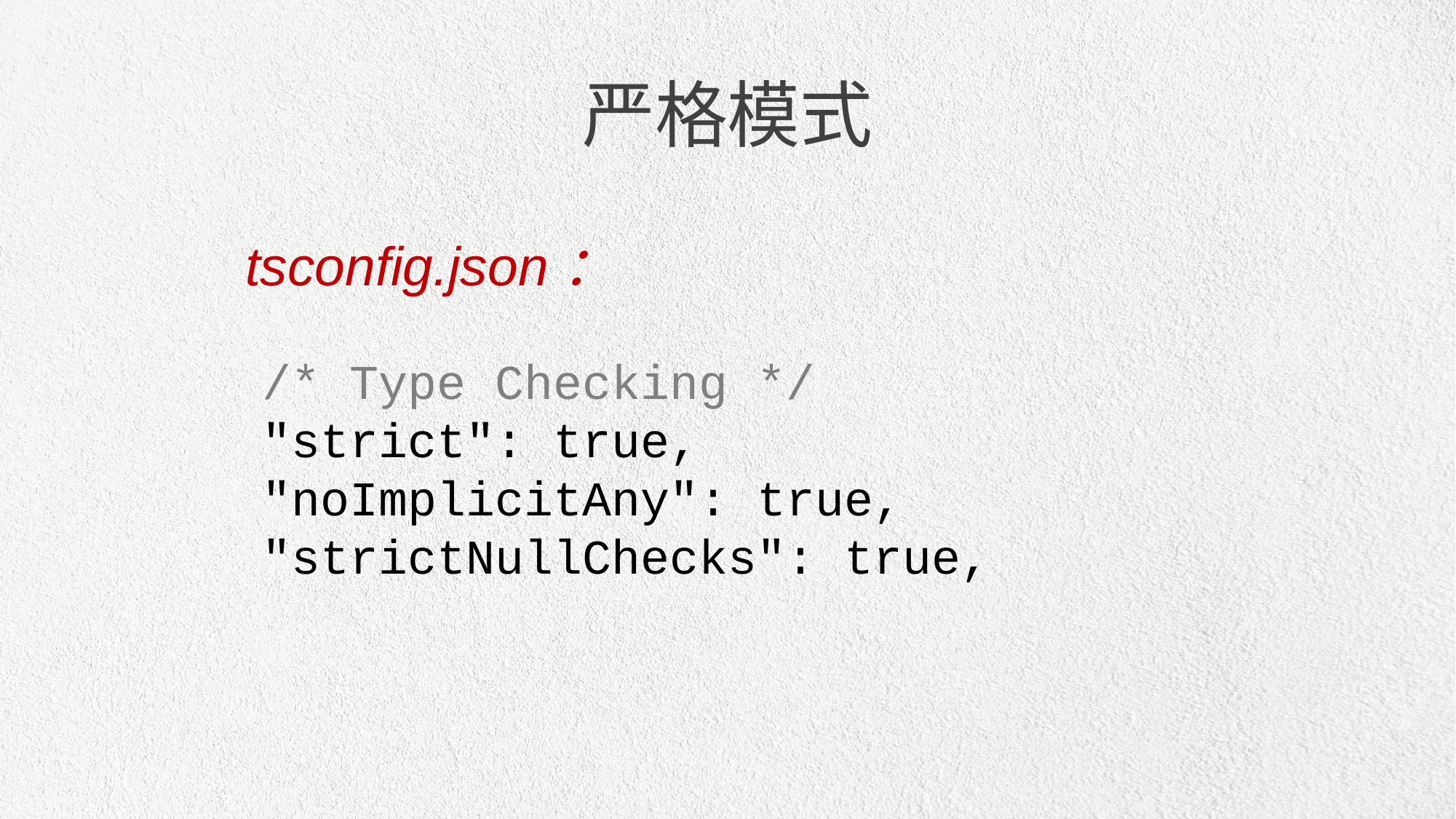

严格模式
tsconfig.json：
/* Type Checking */
"strict": true,
"noImplicitAny": true,
"strictNullChecks": true,